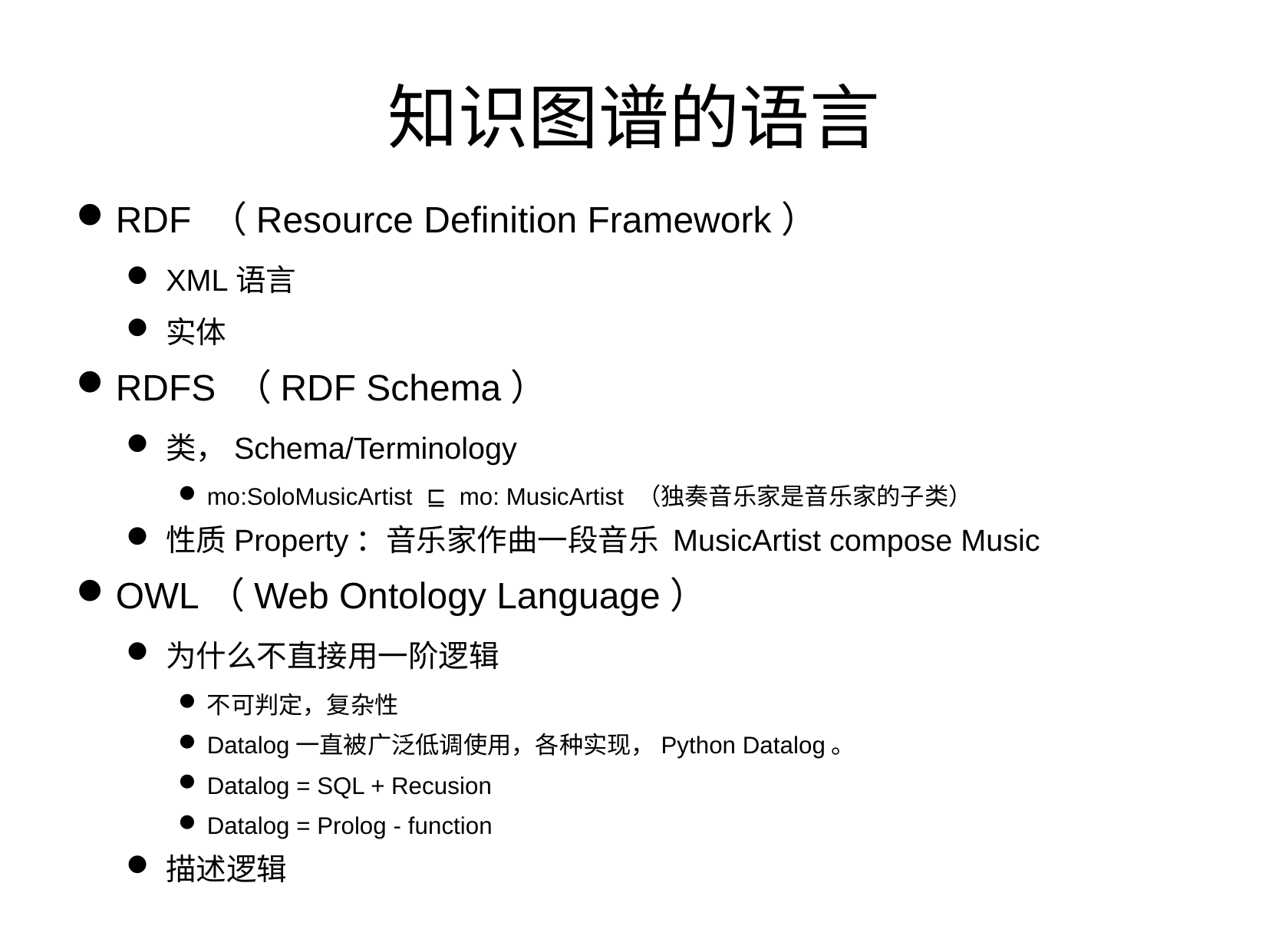

知识图谱的语言
RDF （Resource Definition Framework）
XML语言
实体
RDFS （RDF Schema）
类，Schema/Terminology
mo:SoloMusicArtist  ⊑  mo: MusicArtist （独奏音乐家是音乐家的子类）
性质Property：音乐家作曲一段音乐 MusicArtist compose Music
OWL（Web Ontology Language）
为什么不直接用一阶逻辑
不可判定，复杂性
Datalog一直被广泛低调使用，各种实现，Python Datalog。
Datalog = SQL + Recusion
Datalog = Prolog - function
描述逻辑